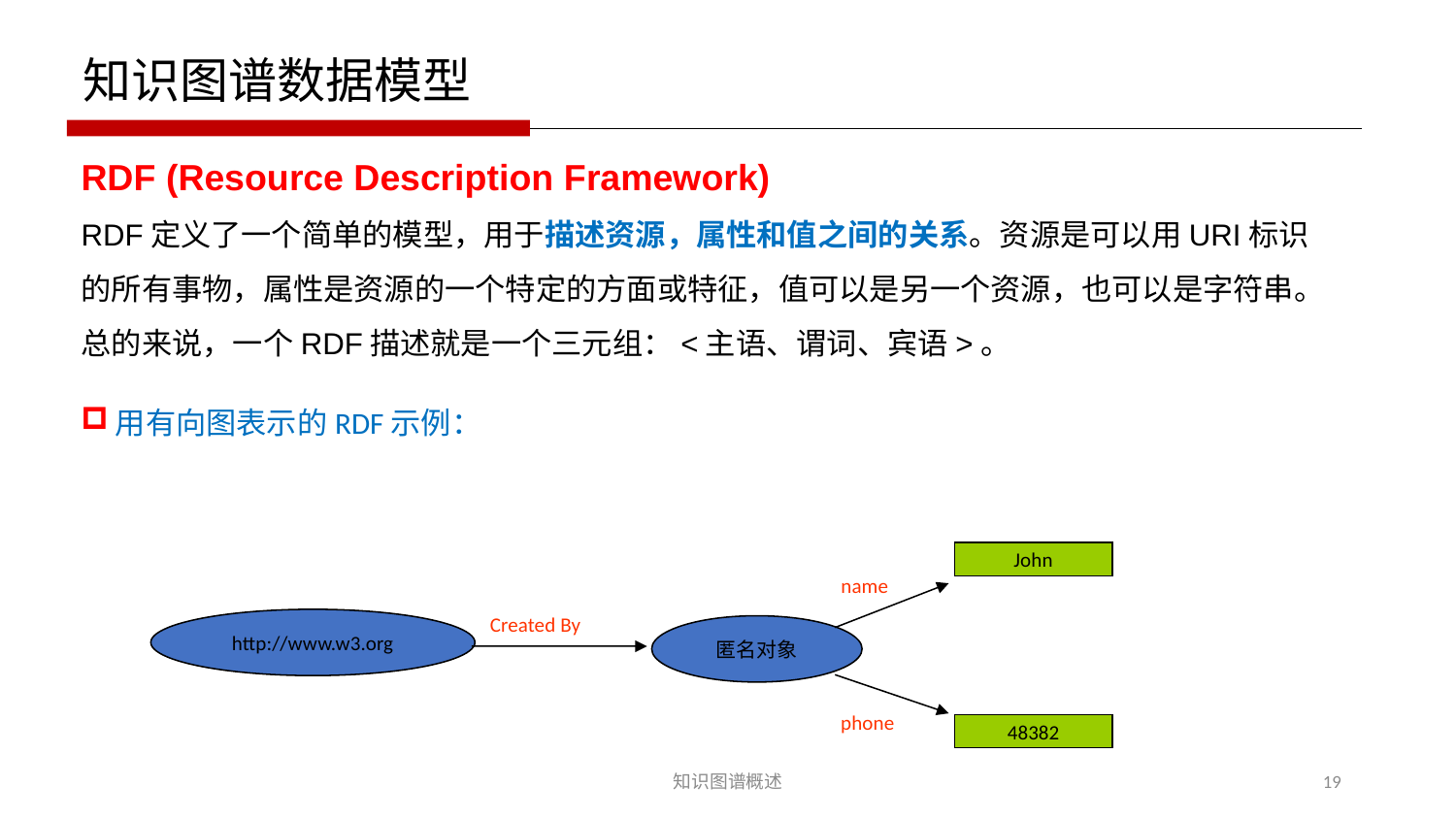

知识图谱数据模型

RDF (Resource Description Framework)
RDF定义了一个简单的模型，用于描述资源，属性和值之间的关系。资源是可以用URI标识的所有事物，属性是资源的一个特定的方面或特征，值可以是另一个资源，也可以是字符串。总的来说，一个RDF描述就是一个三元组：<主语、谓词、宾语>。

用有向图表示的RDF示例：

John
name

Created By
http://www.w3.org
匿名对象

phone
48382
知识图谱概述
19